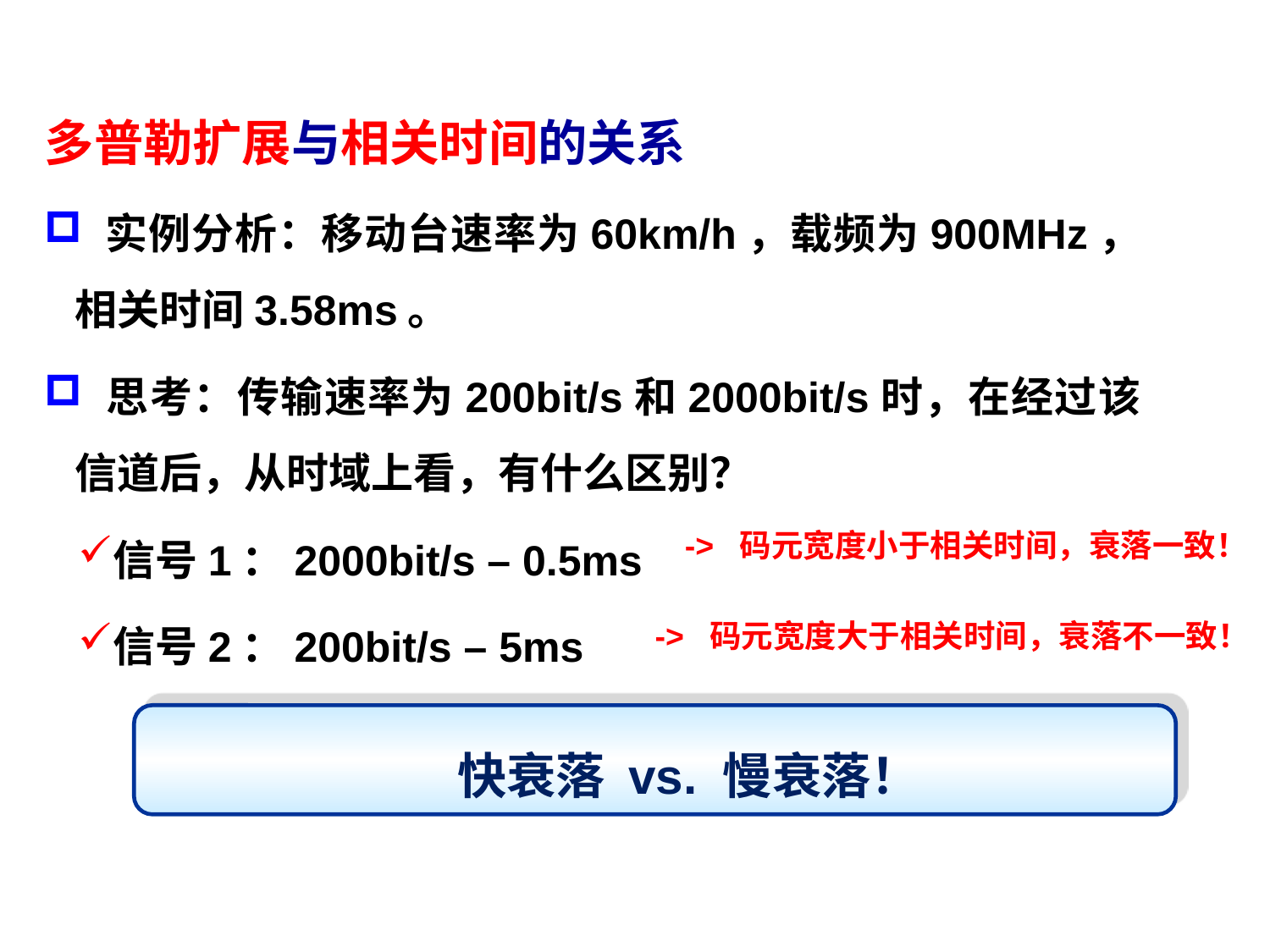

# 六、 多普勒扩展和相关时间
多普勒扩展与相关时间的关系
 实例分析：移动台速率为60km/h，载频为900MHz，相关时间3.58ms。
 思考：传输速率为200bit/s和2000bit/s时，在经过该信道后，从时域上看，有什么区别？
信号1：2000bit/s – 0.5ms
信号2：200bit/s – 5ms

->  码元宽度小于相关时间，衰落一致！
->  码元宽度大于相关时间，衰落不一致！
     快衰落 vs. 慢衰落！